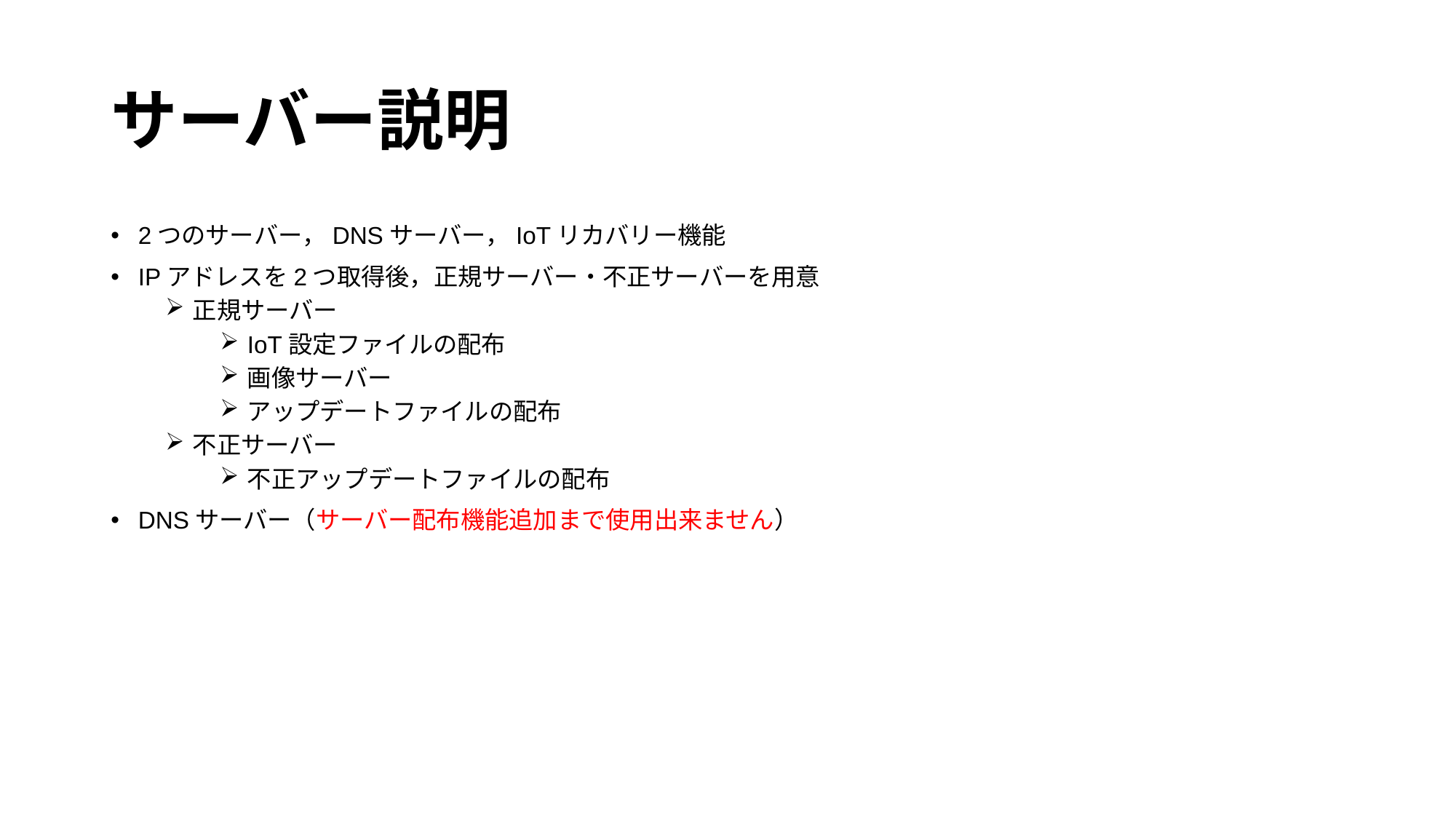

# サーバー説明
2つのサーバー，DNSサーバー，IoTリカバリー機能
IPアドレスを2つ取得後，正規サーバー・不正サーバーを用意
正規サーバー
IoT設定ファイルの配布
画像サーバー
アップデートファイルの配布
不正サーバー
不正アップデートファイルの配布
DNSサーバー（サーバー配布機能追加まで使用出来ません）